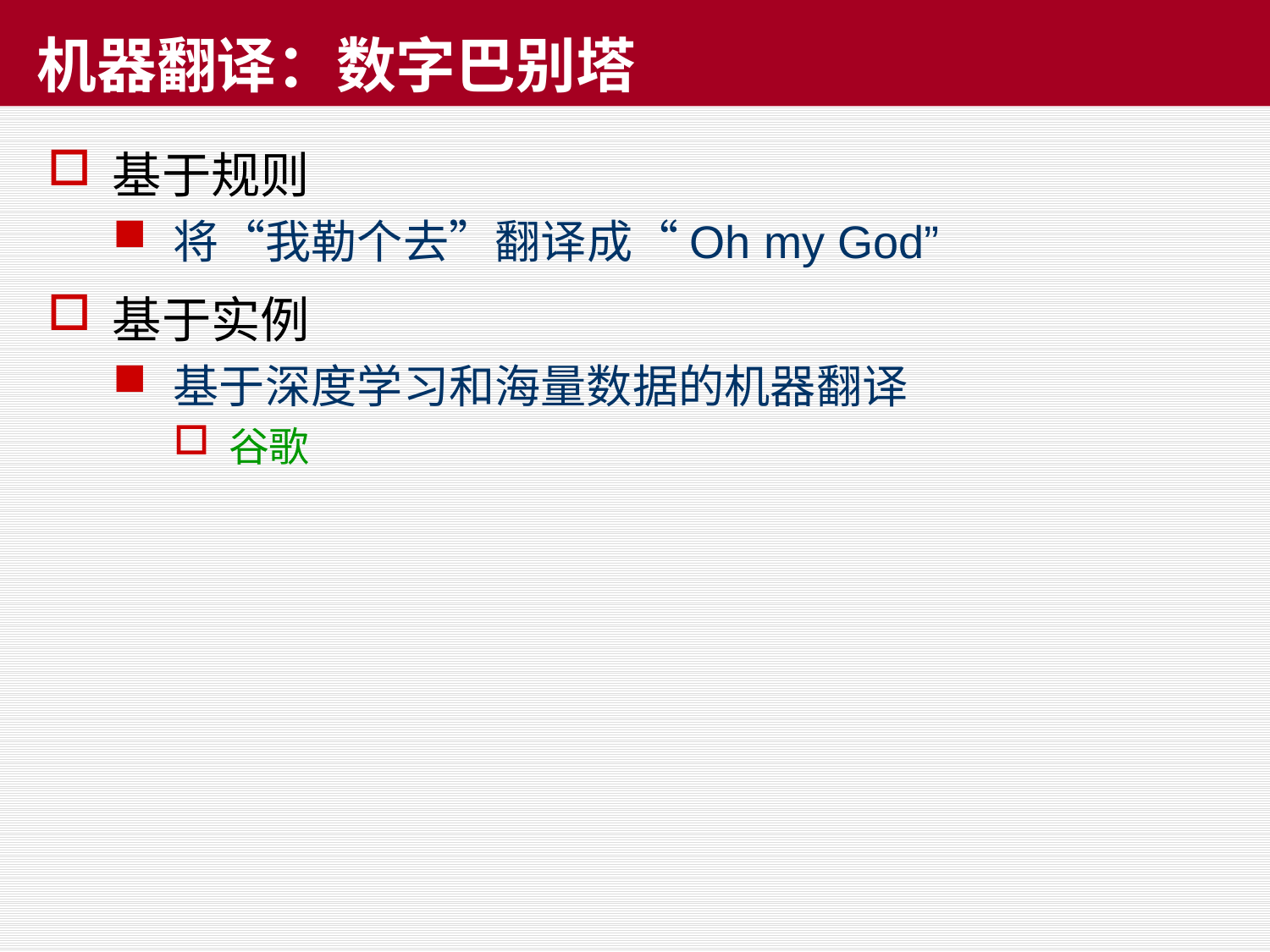

# 机器翻译：数字巴别塔
基于规则
将“我勒个去”翻译成“Oh my God”
基于实例
基于深度学习和海量数据的机器翻译
谷歌